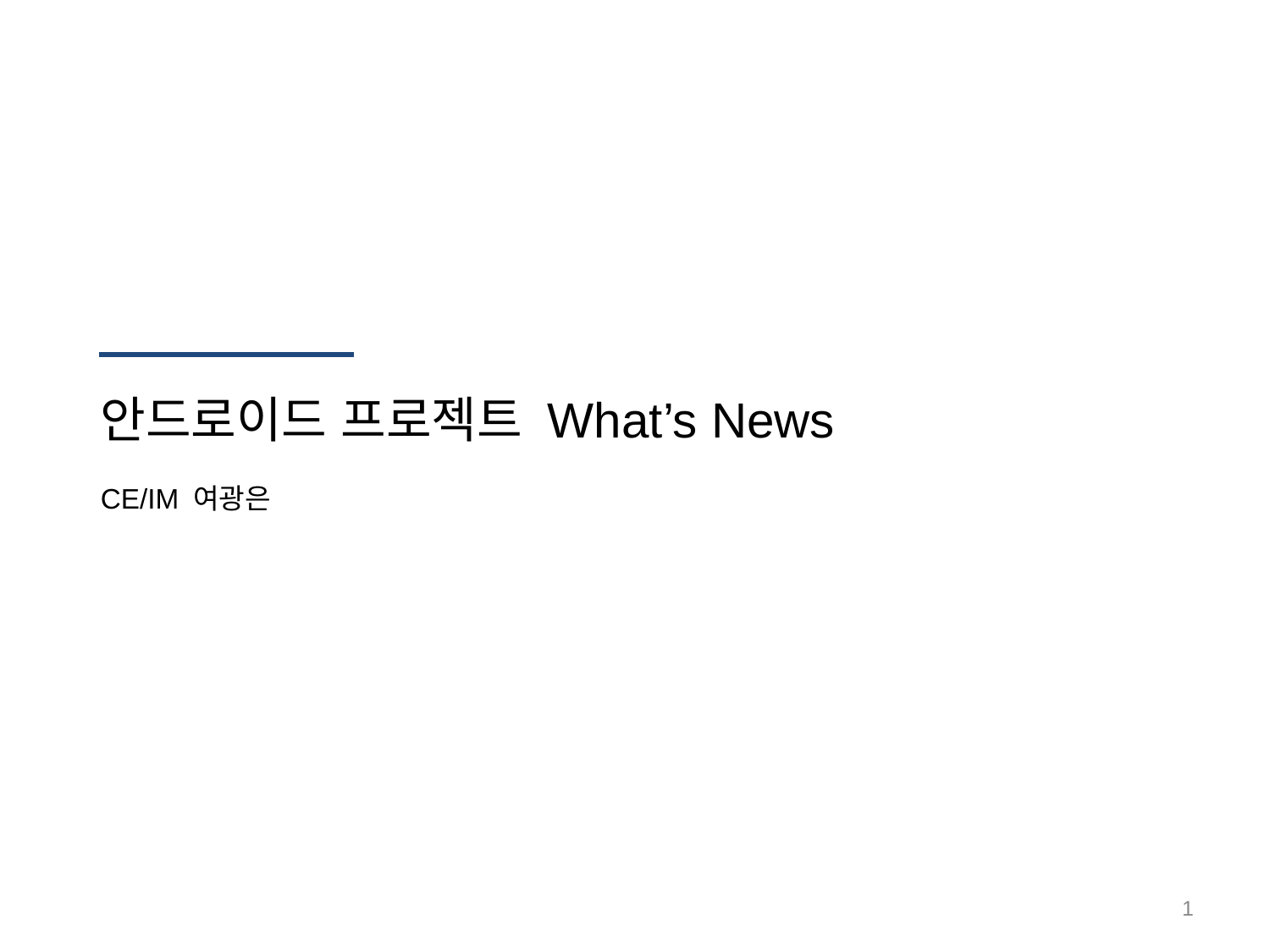

안드로이드 프로젝트 What’s News
CE/IM 여광은
1